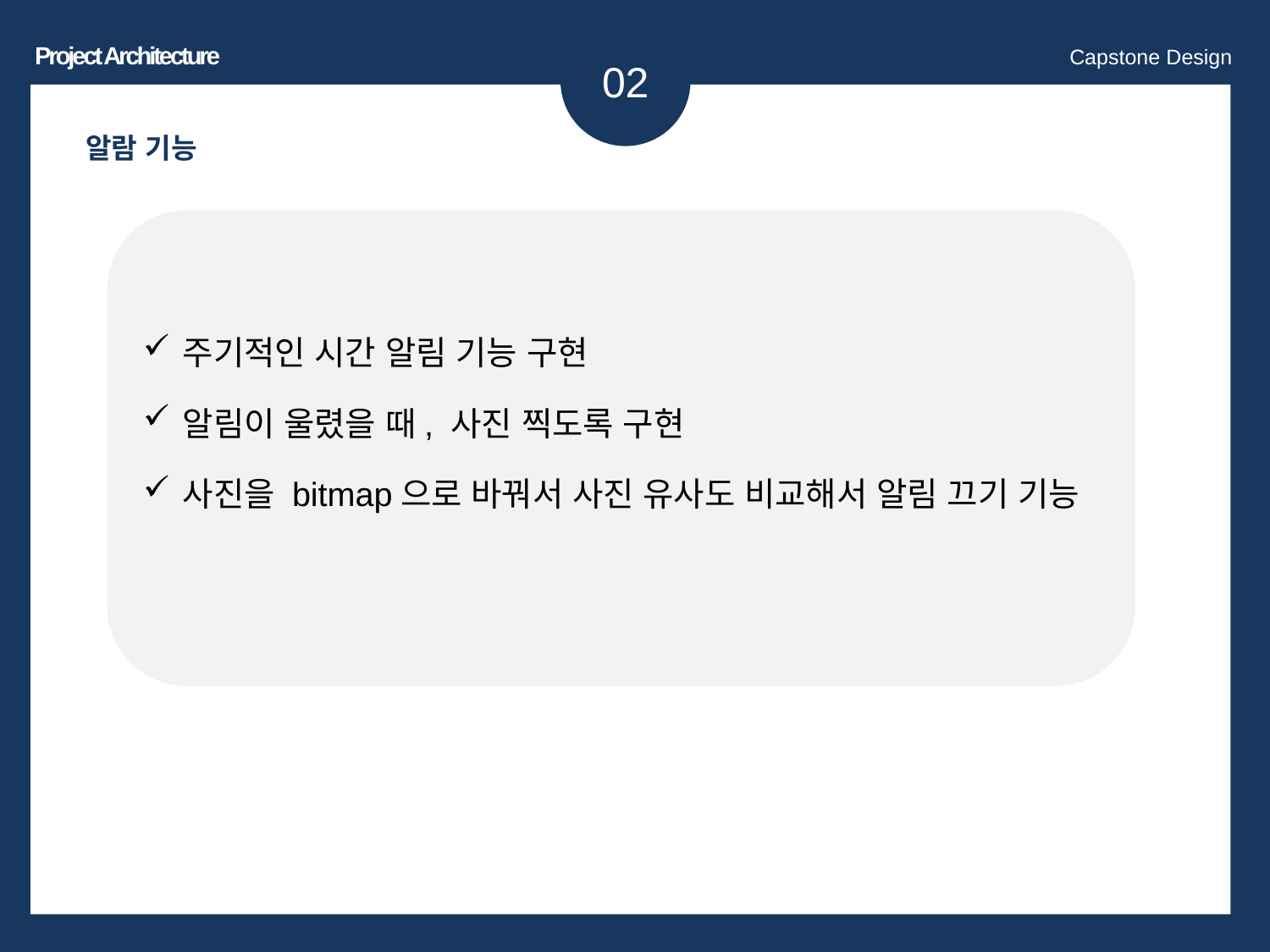

02
Project Architecture
Capstone Design

알람 기능
주기적인 시간 알림 기능 구현
알림이 울렸을 때, 사진 찍도록 구현
사진을 bitmap으로 바꿔서 사진 유사도 비교해서 알림 끄기 기능